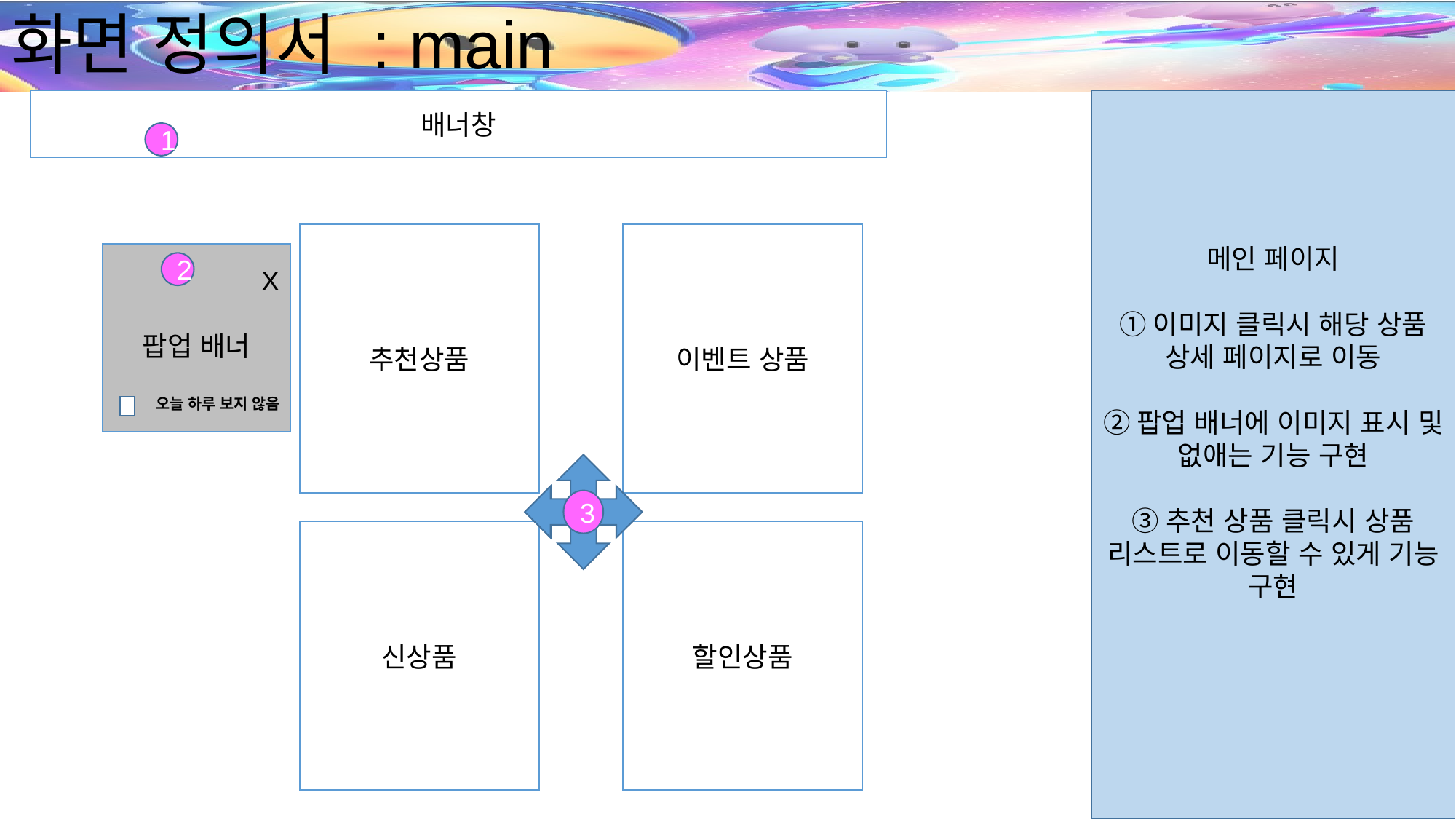

# 화면 정의서 : main
배너창
메인 페이지

①이미지 클릭시 해당 상품 상세 페이지로 이동

②팝업 배너에 이미지 표시 및 없애는 기능 구현

③추천 상품 클릭시 상품 리스트로 이동할 수 있게 기능 구현

1
추천상품
이벤트 상품
X

팝업 배너

오늘 하루 보지 않음
2

3
신상품
할인상품